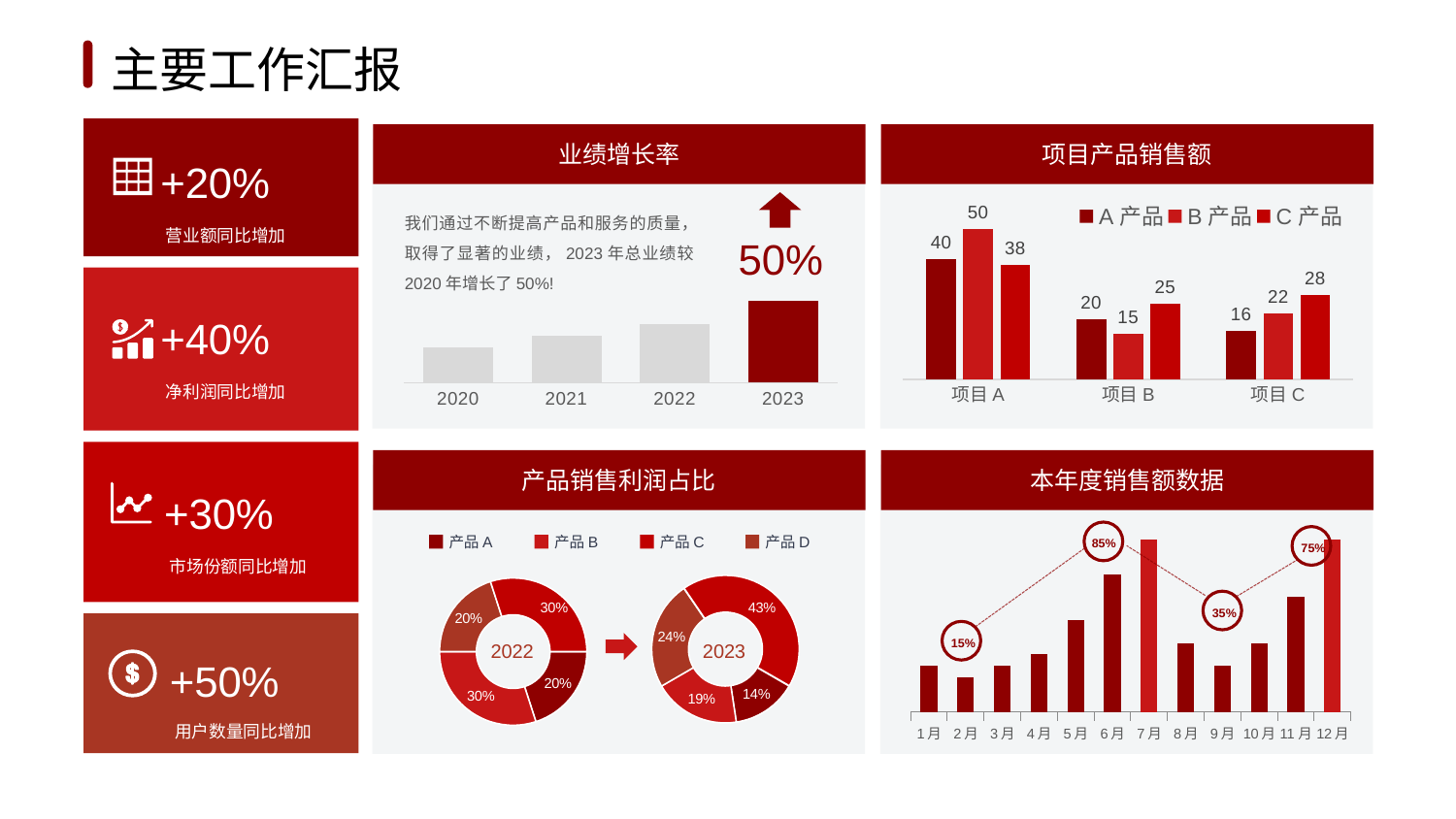

1
2
3
4
5
6
主要工作汇报

业绩增长率
项目产品销售额
+20%

### Chart

| Category | A产品 | B产品 | C产品 |
|---|---|---|---|
| 项目A | 40.0 | 50.0 | 38.0 |
| 项目B | 20.0 | 15.0 | 25.0 |
| 项目C | 16.0 | 22.0 | 28.0 |
营业额同比增加
我们通过不断提高产品和服务的质量，取得了显著的业绩，2023年总业绩较2020年增长了50%!
50%

### Chart

| Category | Income |
|---|---|
| 2020 | 1.5 |
| 2021 | 2.0 |
| 2022 | 2.5 |
| 2023 | 3.5 |
+40%

净利润同比增加

产品销售利润占比
本年度销售额数据
+30%

### Chart

| Category | Series 1 |
|---|---|
| 1月 | 4.0 |
| 2月 | 3.0 |
| 3月 | 4.0 |
| 4月 | 5.0 |
| 5月 | 8.0 |
| 6月 | 12.0 |
| 7月 | 15.0 |
| 8月 | 6.0 |
| 9月 | 4.0 |
| 10月 | 6.0 |
| 11月 | 10.0 |
| 12月 | 15.0 |
85%

75%
市场份额同比增加
产品A
产品B
产品C
产品D

### Chart

| Category | 30 |
|---|---|
| A | 30.0 |
| B | 40.0 |
| C | 50.0 |
| D | 90.0 |

### Chart

| Category | 30 |
|---|---|
| A | 20.0 |
| B | 30.0 |
| C | 20.0 |
| D | 30.0 |
35%

15%
+50%
2022
2023

用户数量同比增加